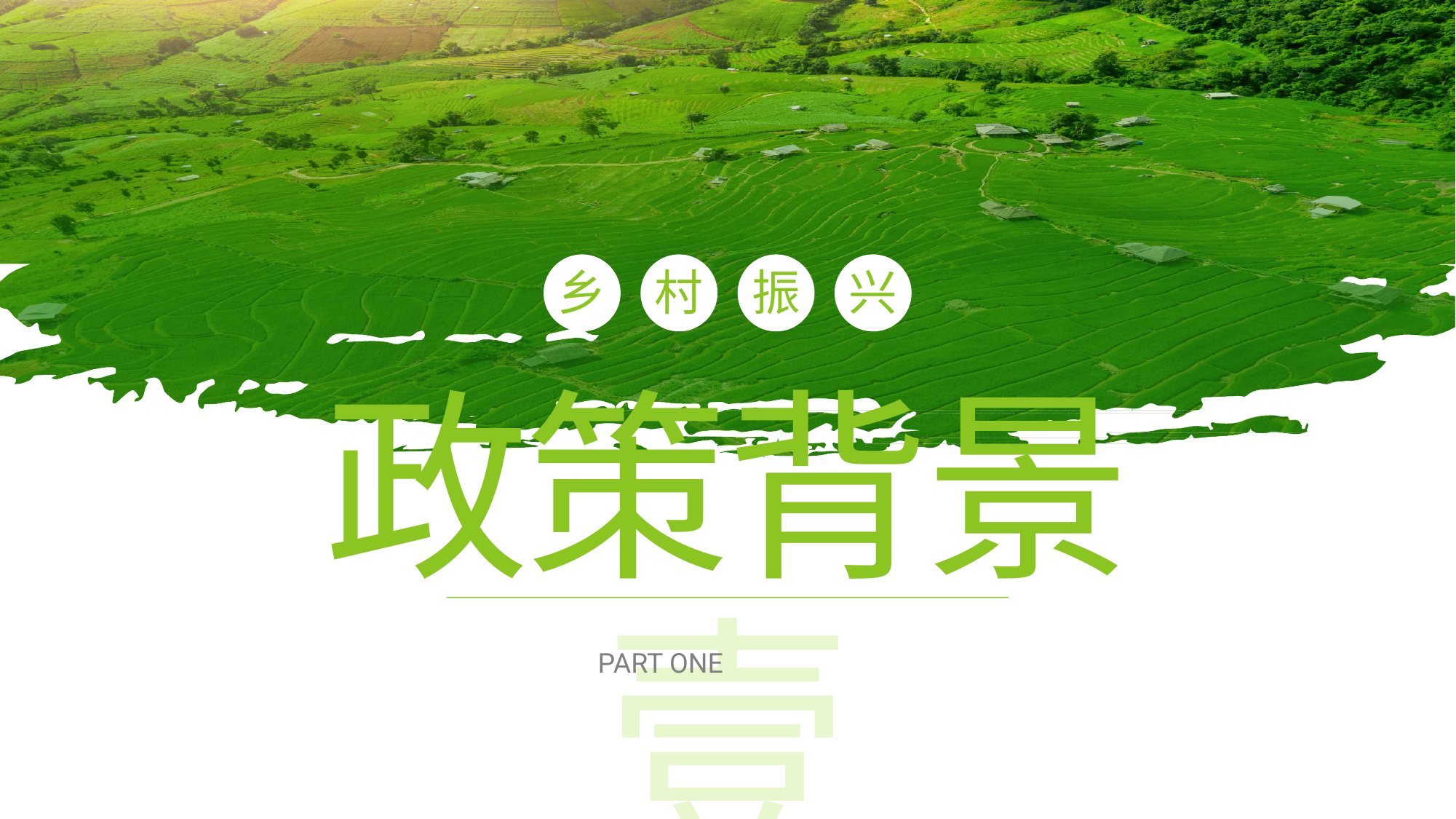

乡
村
振
兴
政策背景

壹
PART ONE